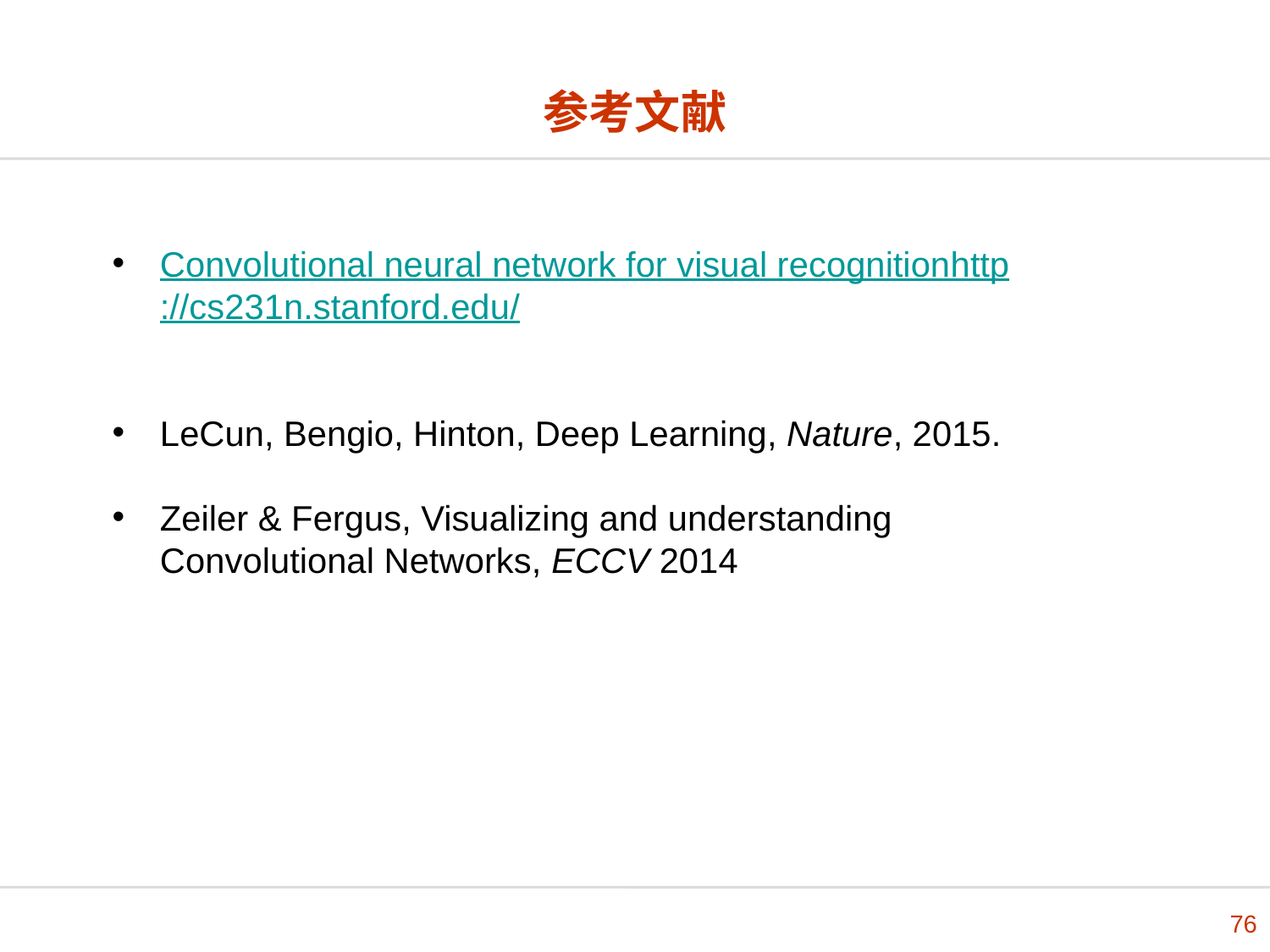

# 参考文献
Convolutional neural network for visual recognition
http://cs231n.stanford.edu/

LeCun, Bengio, Hinton, Deep Learning, Nature, 2015.

Zeiler & Fergus, Visualizing and understanding Convolutional Networks, ECCV 2014

76